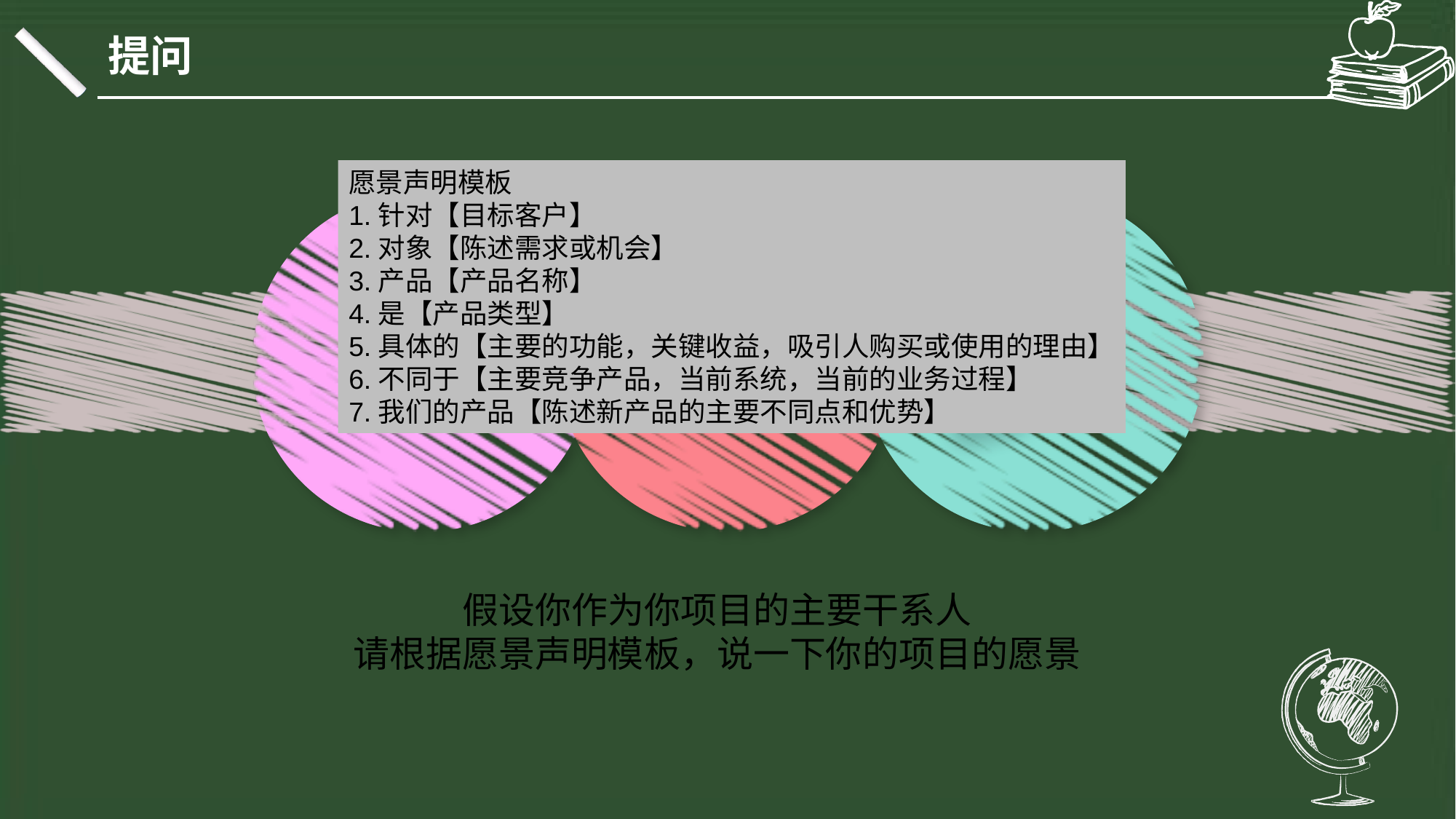

提问
愿景声明模板
1.针对【目标客户】
2.对象【陈述需求或机会】
3.产品【产品名称】
4.是【产品类型】
5.具体的【主要的功能，关键收益，吸引人购买或使用的理由】
6.不同于【主要竞争产品，当前系统，当前的业务过程】
7.我们的产品【陈述新产品的主要不同点和优势】

假设你作为你项目的主要干系人
请根据愿景声明模板，说一下你的项目的愿景
延时